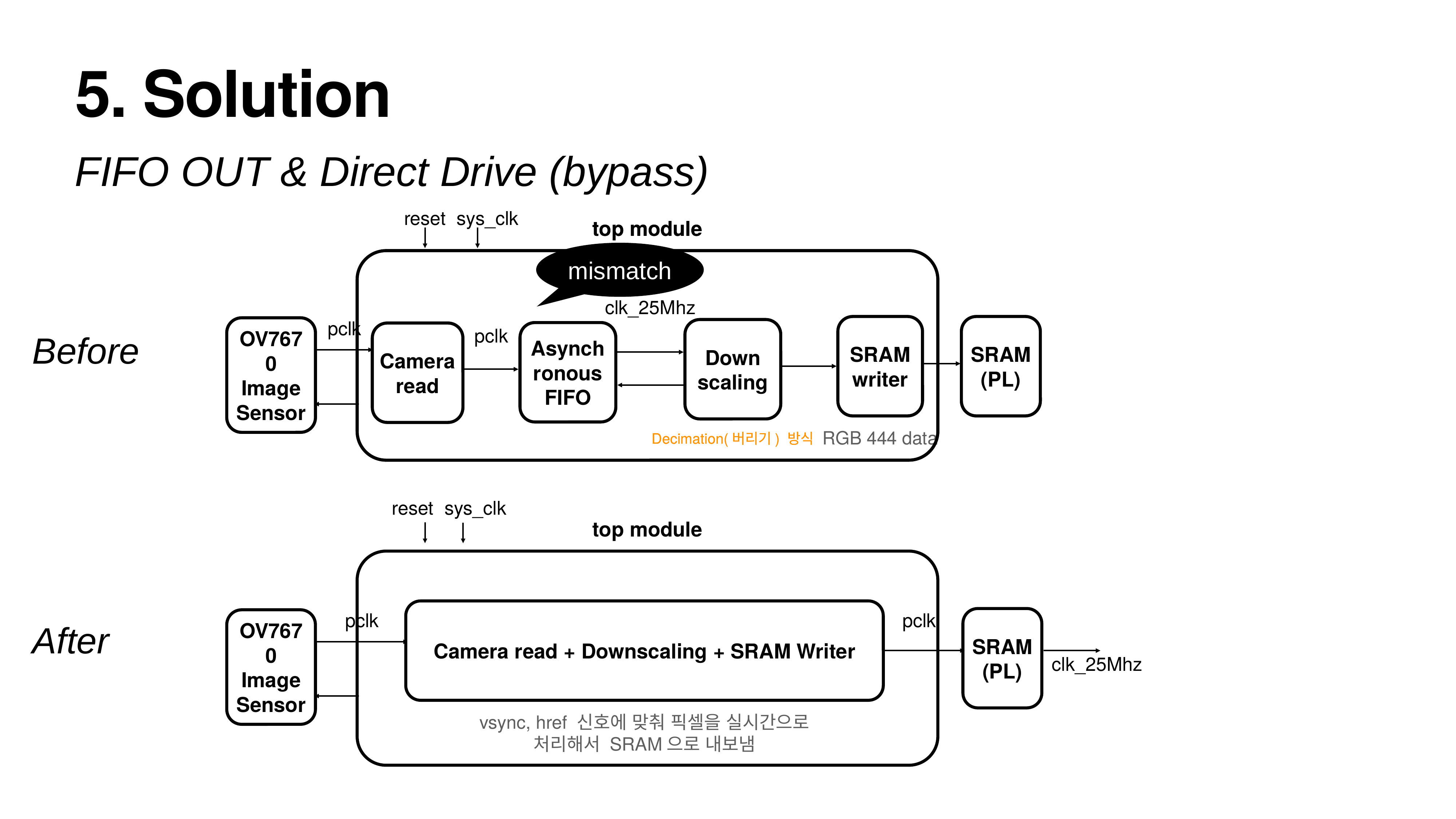

# 5. Solution
FIFO OUT & Direct Drive (bypass)
reset
sys_clk
top module

top module

mismatch
clk_25Mhz
pclk
SRAM
writer
RGB 444 data
SRAM
writer
SRAM (PL)
SRAM (PL)
OV7670
Image
Sensor
OV7670
Image
Sensor
Down
scaling
Decimation(버리기) 방식
Downscaling
Decimation(버리기) 방식
pclk
Asynchronous
FIFO
Asynchronous
FIFO
Camera
read
Camera
read
Before

reset
sys_clk
top module

Camera read + Downscaling + SRAM Writer
vsync, href 신호에 맞춰 픽셀을 실시간으로
처리해서 SRAM으로 내보냄
pclk
pclk
SRAM (PL)
OV7670
Image
Sensor
After

clk_25Mhz